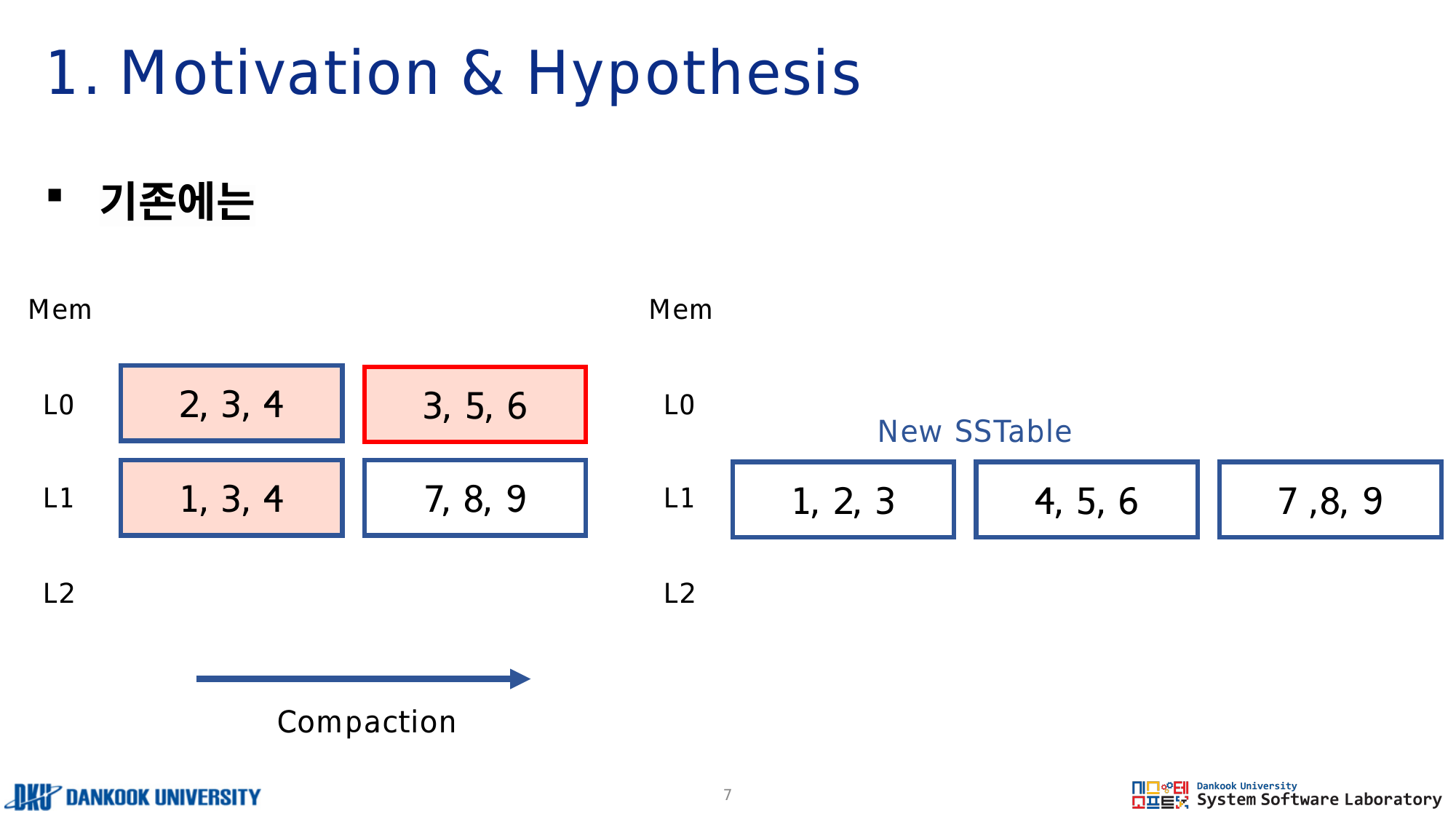

# 1. Motivation & Hypothesis
기존에는
Mem
Mem
2, 3, 4
3, 5, 6
L0
L0
New SSTable
1, 3, 4
7, 8, 9
1, 2, 3
4, 5, 6
7 ,8, 9
L1
L1
L2
L2
Compaction
7